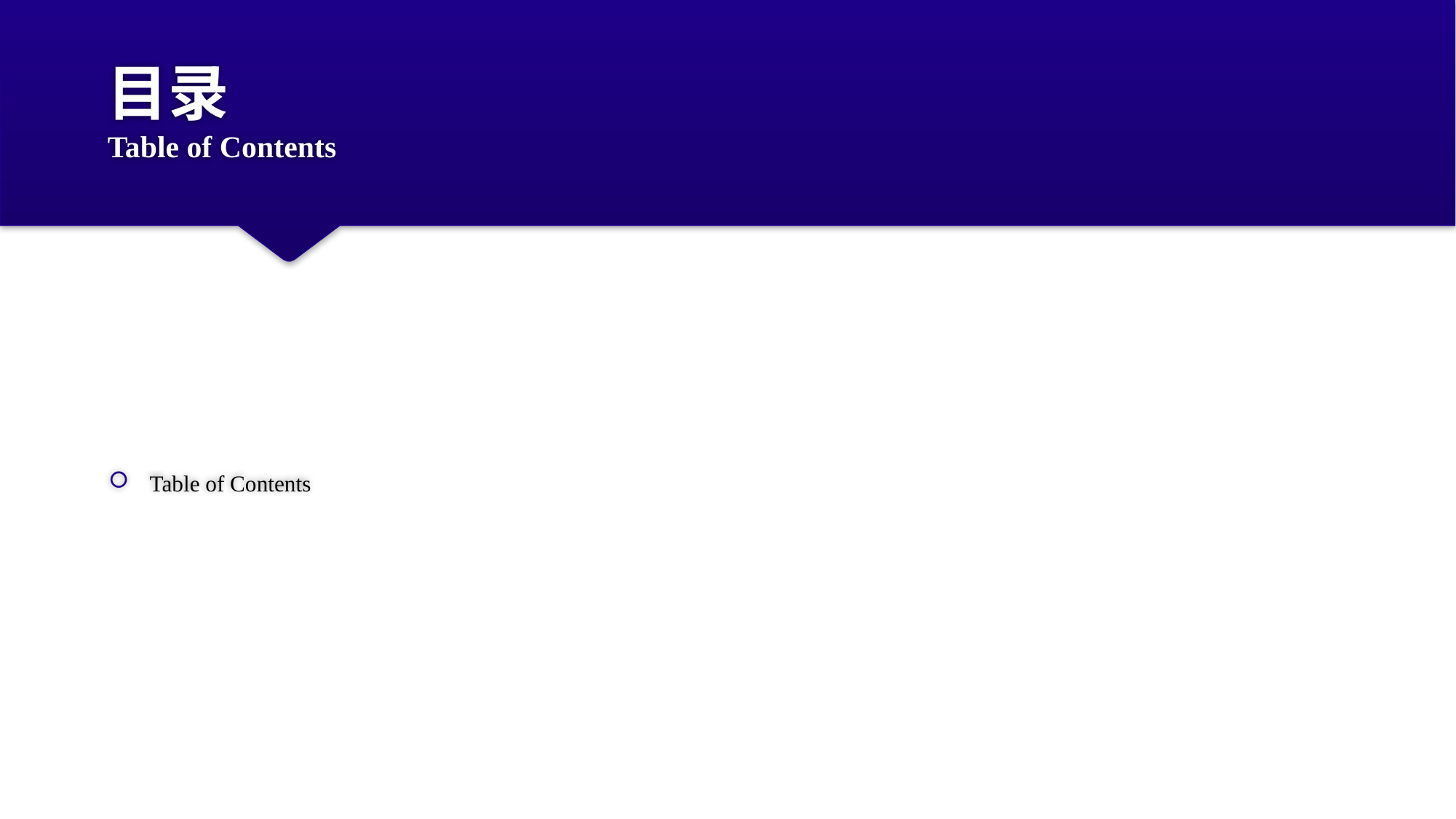

# 目录 Table of Contents
Table of Contents